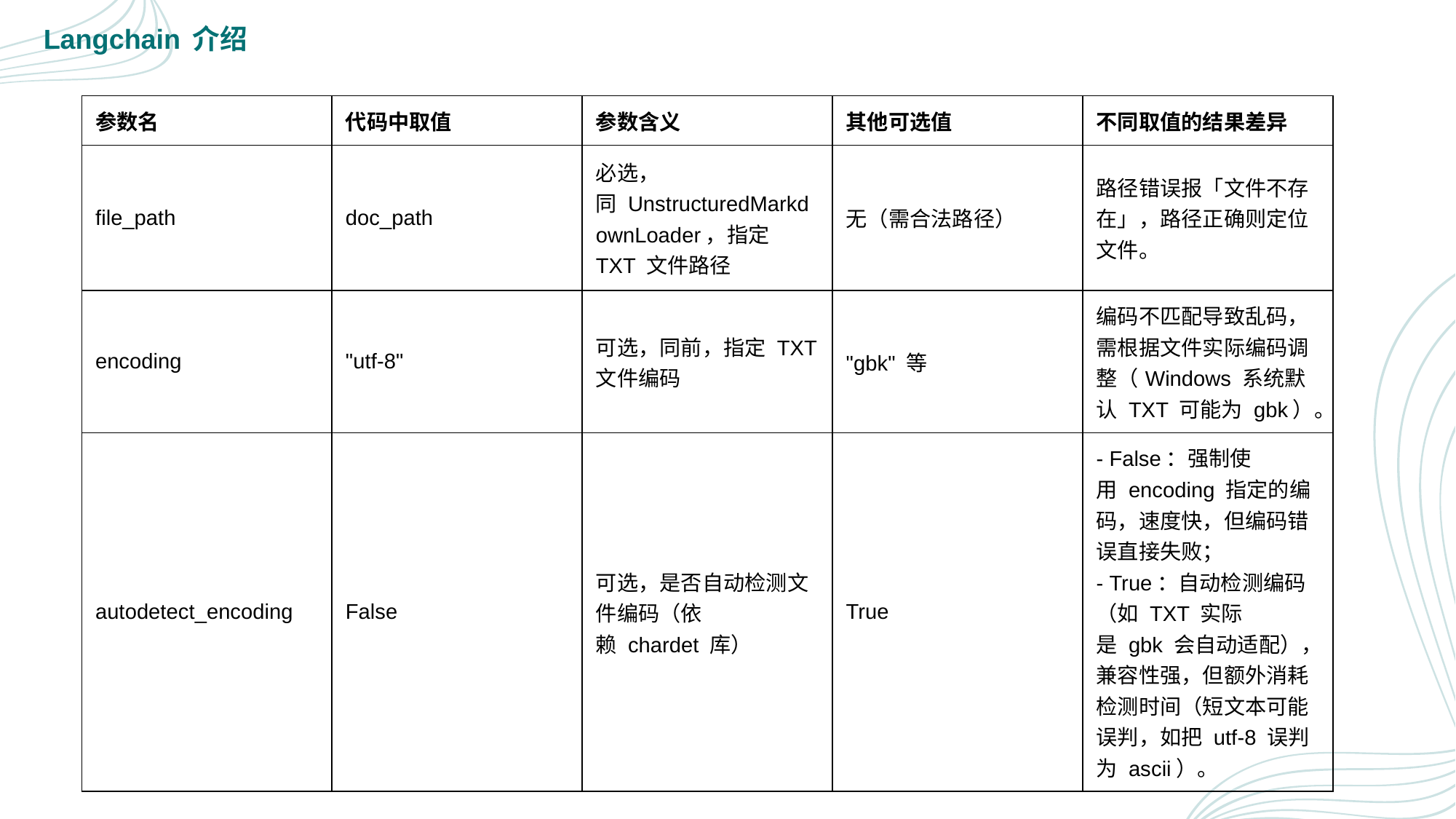

Langchain 介绍
| 参数名 | 代码中取值 | 参数含义 | 其他可选值 | 不同取值的结果差异 |
| --- | --- | --- | --- | --- |
| file\_path | doc\_path | 必选，同 UnstructuredMarkdownLoader，指定 TXT 文件路径 | 无（需合法路径） | 路径错误报「文件不存在」，路径正确则定位文件。 |
| encoding | "utf-8" | 可选，同前，指定 TXT 文件编码 | "gbk" 等 | 编码不匹配导致乱码，需根据文件实际编码调整（Windows 系统默认 TXT 可能为 gbk）。 |
| autodetect\_encoding | False | 可选，是否自动检测文件编码（依赖 chardet 库） | True | - False：强制使用 encoding 指定的编码，速度快，但编码错误直接失败； - True：自动检测编码（如 TXT 实际是 gbk 会自动适配），兼容性强，但额外消耗检测时间（短文本可能误判，如把 utf-8 误判为 ascii）。 |